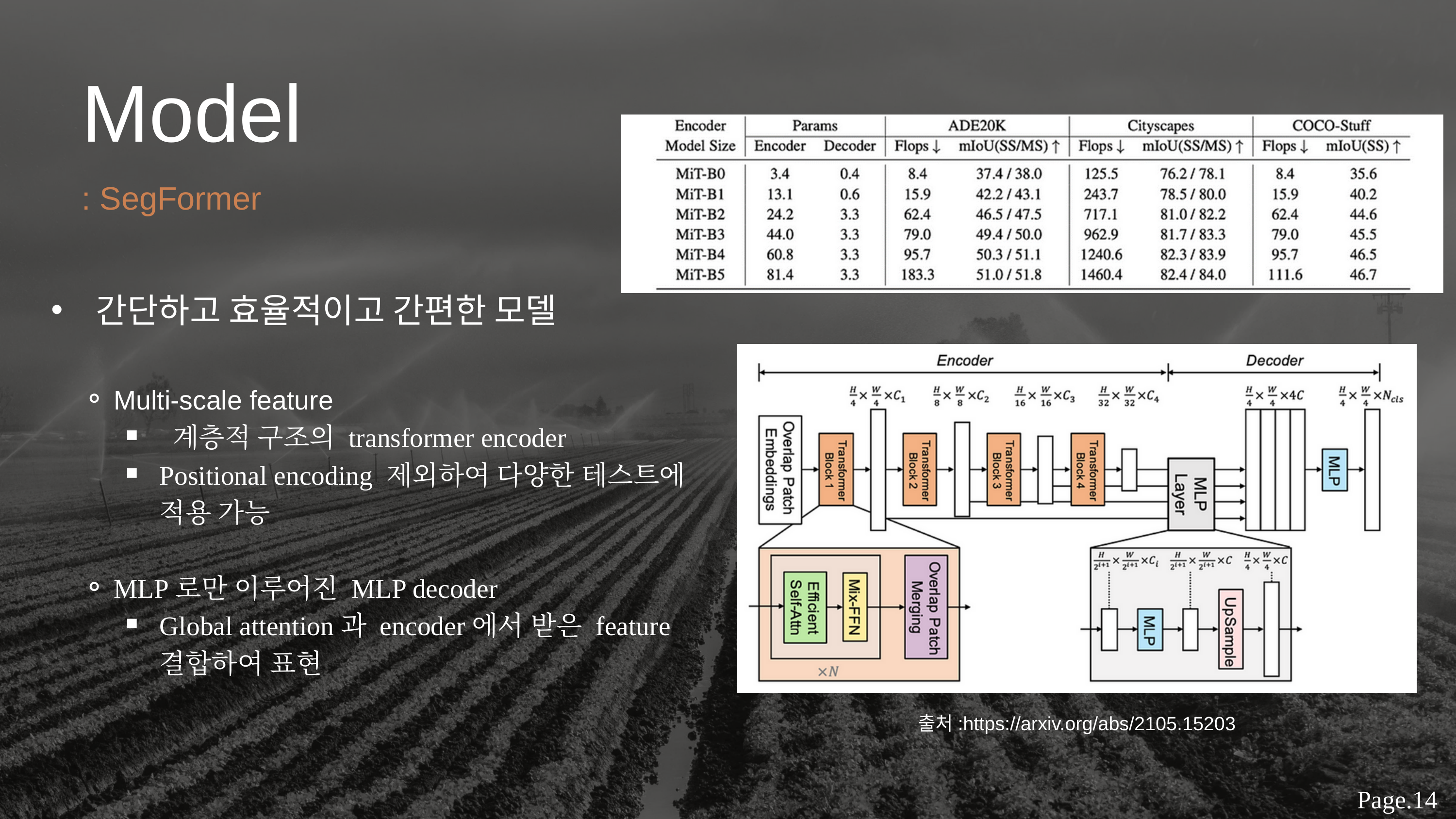

Model
: SegFormer

 간단하고 효율적이고 간편한 모델

Multi-scale feature
 계층적 구조의 transformer encoder
Positional encoding 제외하여 다양한 테스트에 적용 가능

MLP로만 이루어진 MLP decoder
Global attention과 encoder에서 받은 feature 결합하여 표현

출처:https://arxiv.org/abs/2105.15203
Page.14